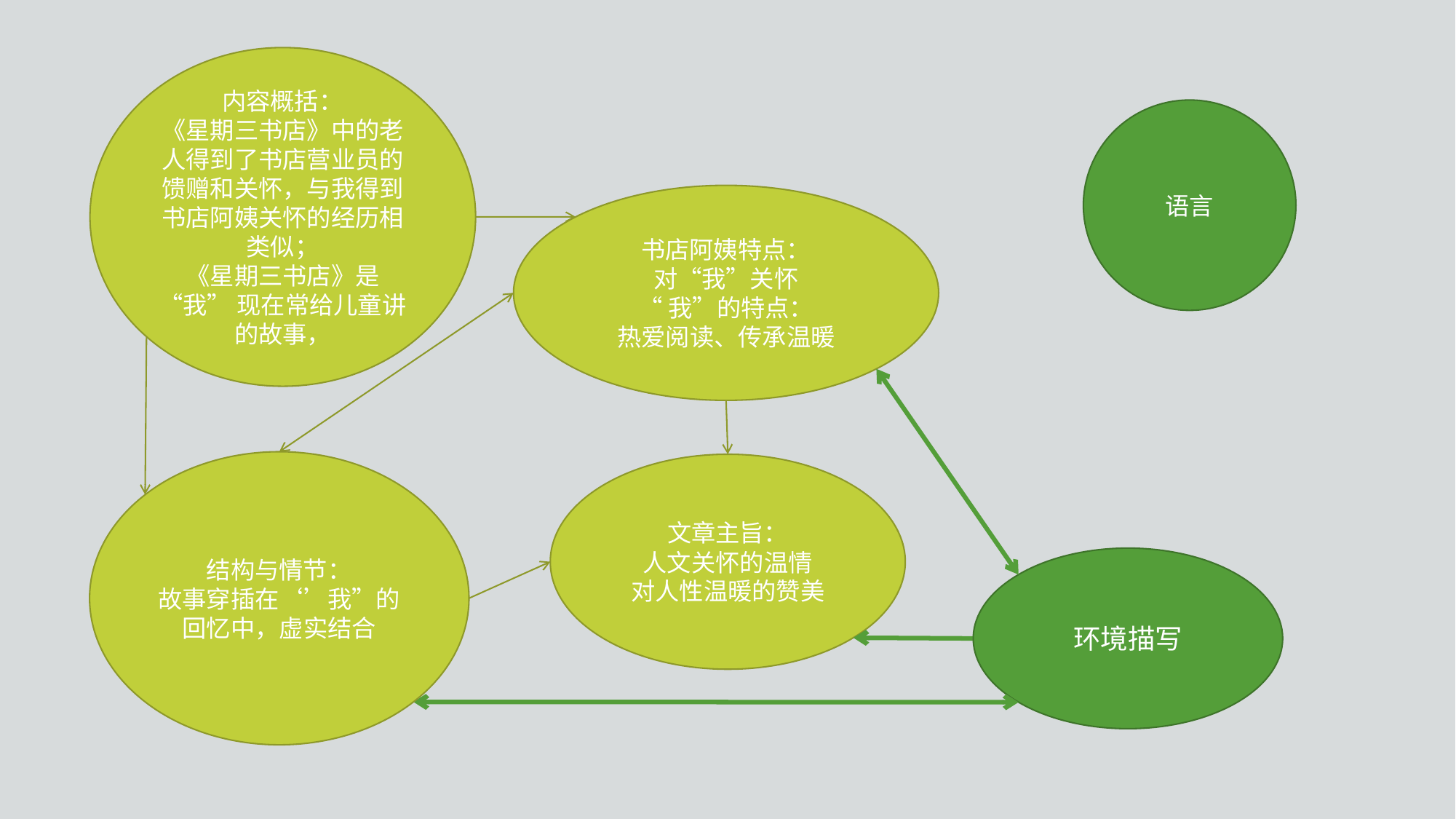

内容概括：
《星期三书店》中的老人得到了书店营业员的馈赠和关怀，与我得到书店阿姨关怀的经历相类似；
《星期三书店》是“我” 现在常给儿童讲的故事，

语言

书店阿姨特点：
对“我”关怀
“我”的特点：
热爱阅读、传承温暖
结构与情节：
故事穿插在‘’我”的回忆中，虚实结合
文章主旨：
人文关怀的温情
对人性温暖的赞美
环境描写